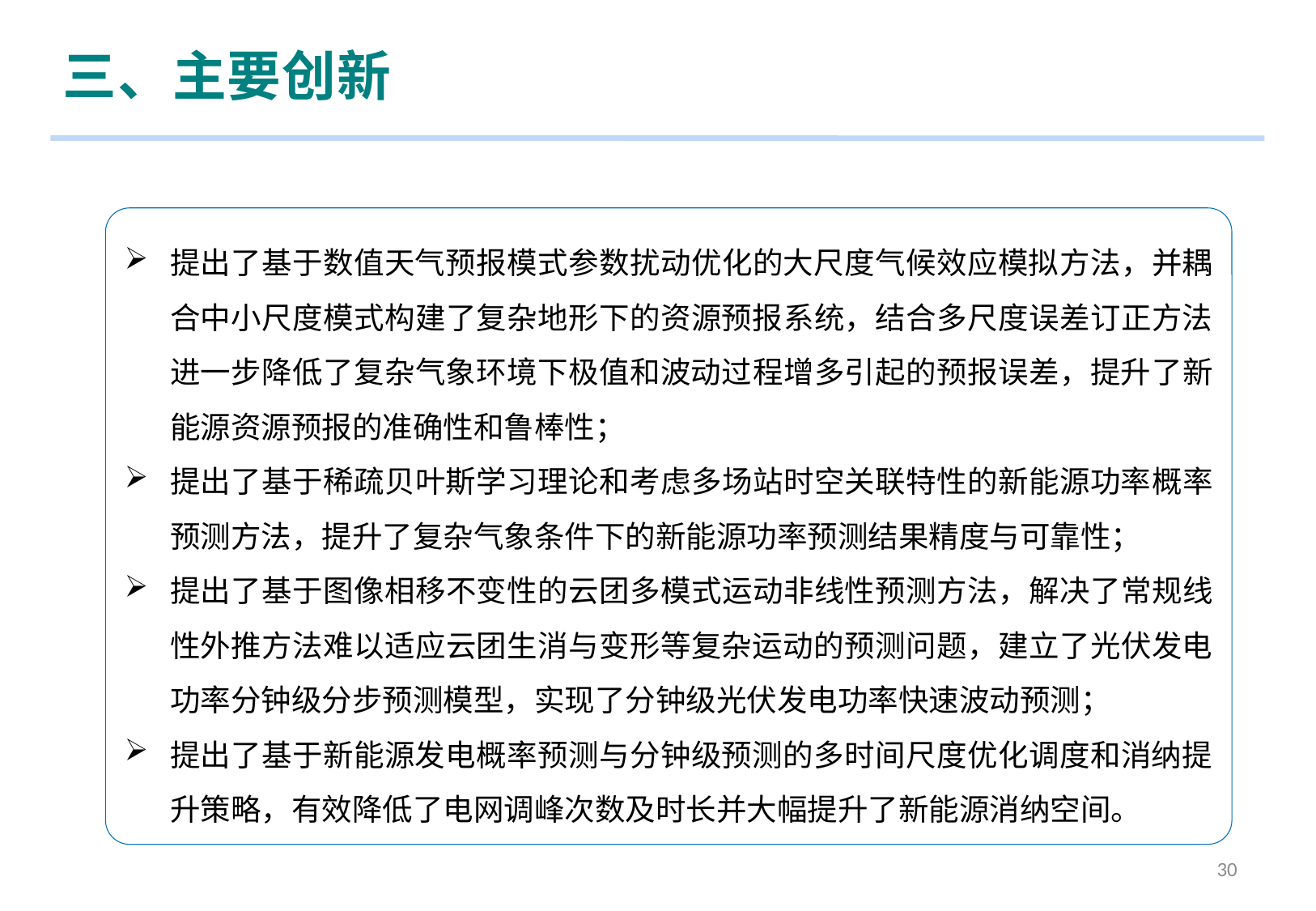

三、主要创新
提出了基于数值天气预报模式参数扰动优化的大尺度气候效应模拟方法，并耦合中小尺度模式构建了复杂地形下的资源预报系统，结合多尺度误差订正方法进一步降低了复杂气象环境下极值和波动过程增多引起的预报误差，提升了新能源资源预报的准确性和鲁棒性；
提出了基于稀疏贝叶斯学习理论和考虑多场站时空关联特性的新能源功率概率预测方法，提升了复杂气象条件下的新能源功率预测结果精度与可靠性；
提出了基于图像相移不变性的云团多模式运动非线性预测方法，解决了常规线性外推方法难以适应云团生消与变形等复杂运动的预测问题，建立了光伏发电功率分钟级分步预测模型，实现了分钟级光伏发电功率快速波动预测；
提出了基于新能源发电概率预测与分钟级预测的多时间尺度优化调度和消纳提升策略，有效降低了电网调峰次数及时长并大幅提升了新能源消纳空间。
30